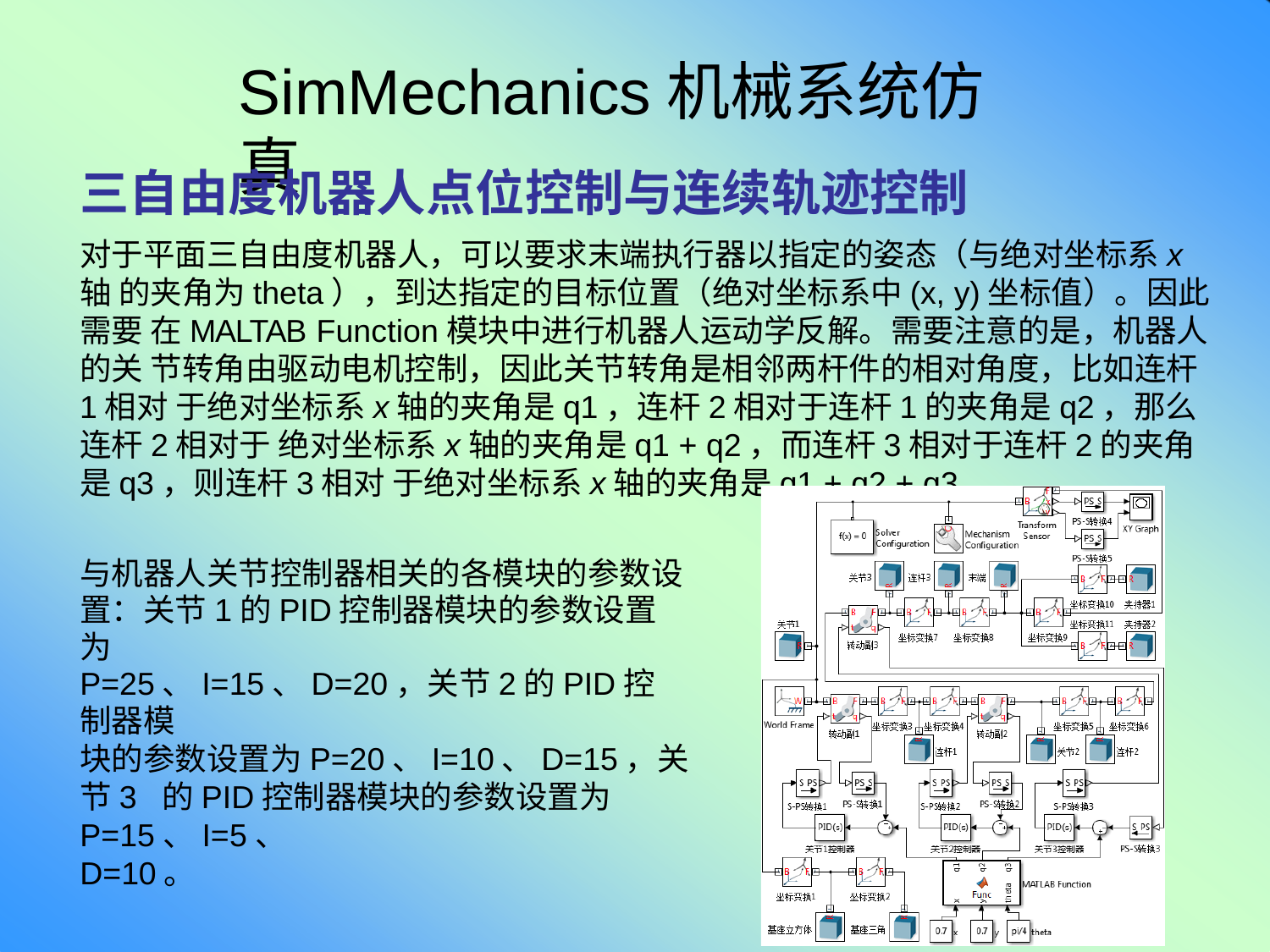

# SimMechanics机械系统仿真
三自由度机器人点位控制与连续轨迹控制
对于平面三自由度机器人，可以要求末端执行器以指定的姿态（与绝对坐标系x轴 的夹角为theta），到达指定的目标位置（绝对坐标系中(x, y)坐标值）。因此需要 在MALTAB Function模块中进行机器人运动学反解。需要注意的是，机器人的关 节转角由驱动电机控制，因此关节转角是相邻两杆件的相对角度，比如连杆1相对 于绝对坐标系x轴的夹角是q1，连杆2相对于连杆1的夹角是q2，那么连杆2相对于 绝对坐标系x轴的夹角是q1 + q2，而连杆3相对于连杆2的夹角是q3，则连杆3相对 于绝对坐标系x轴的夹角是q1 + q2 + q3。

与机器人关节控制器相关的各模块的参数设 置：关节1的PID控制器模块的参数设置为
P=25、I=15、D=20，关节2的PID控制器模
块的参数设置为P=20、I=10、D=15，关节3  的PID控制器模块的参数设置为P=15、I=5、
D=10。